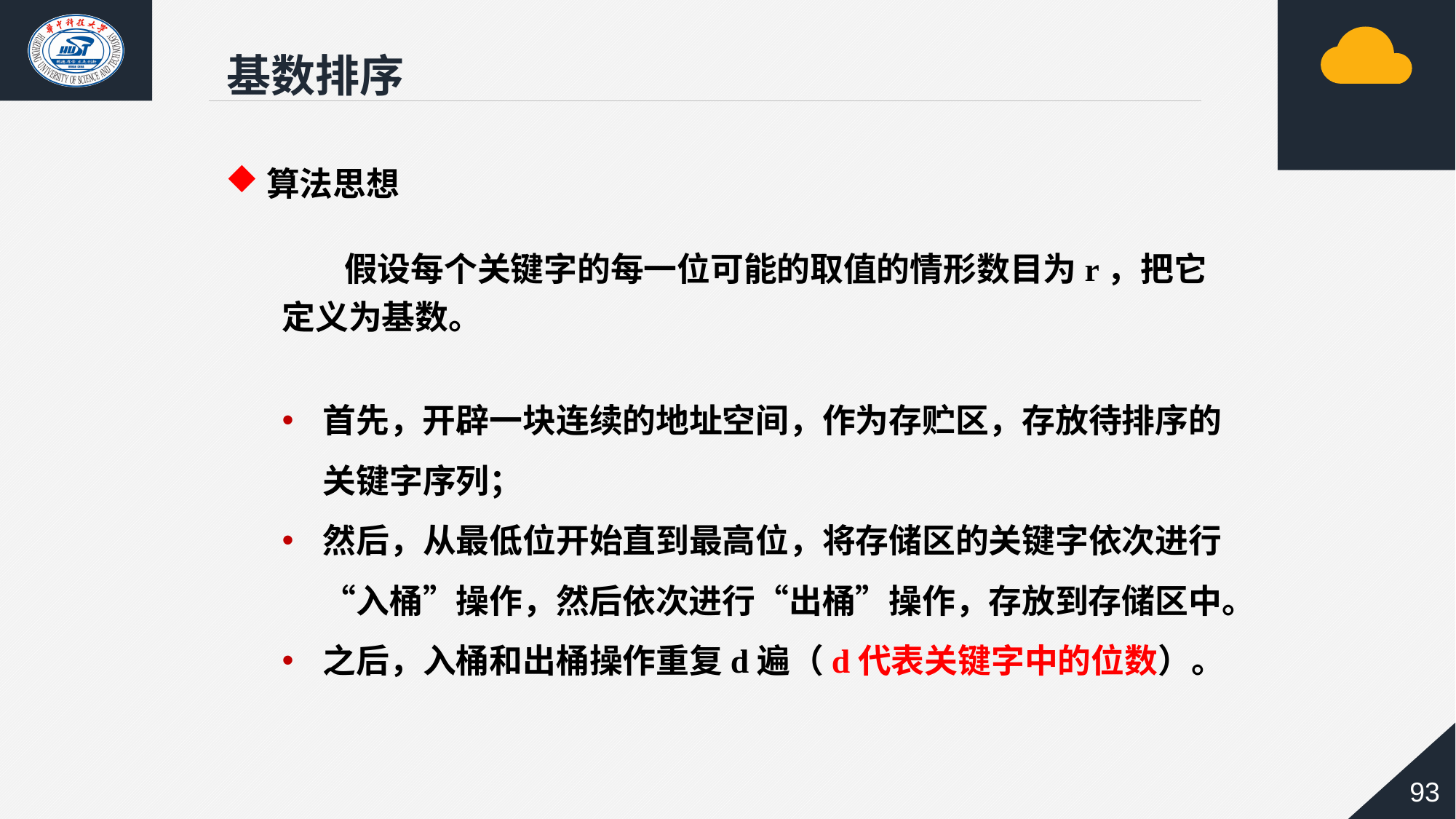

基数排序
算法思想
         假设每个关键字的每一位可能的取值的情形数目为r，把它定义为基数。
首先，开辟一块连续的地址空间，作为存贮区，存放待排序的关键字序列；
然后，从最低位开始直到最高位，将存储区的关键字依次进行“入桶”操作，然后依次进行“出桶”操作，存放到存储区中。
之后，入桶和出桶操作重复d遍（d代表关键字中的位数）。